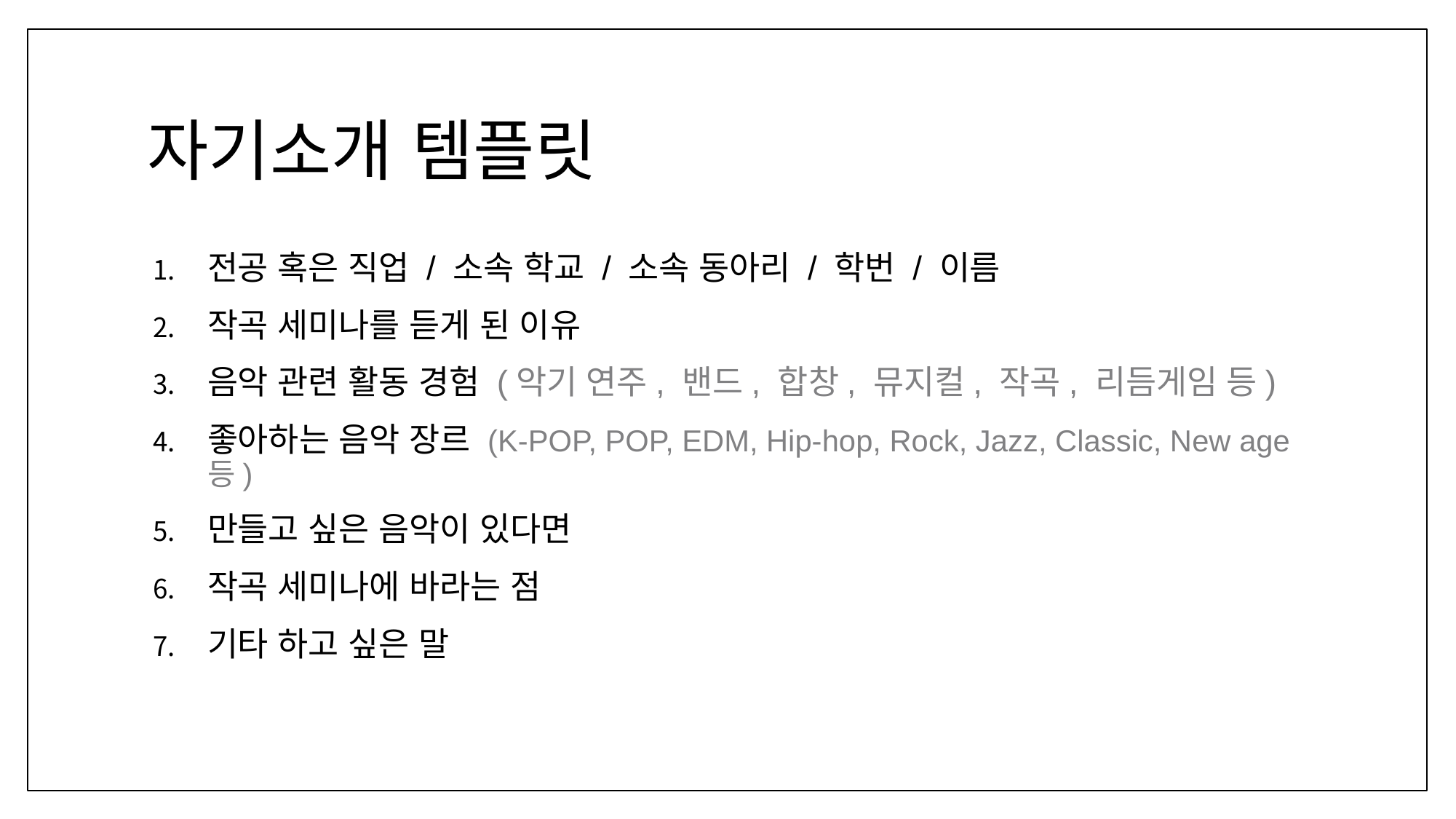

# 자기소개 템플릿
전공 혹은 직업 / 소속 학교 / 소속 동아리 / 학번 / 이름
작곡 세미나를 듣게 된 이유
음악 관련 활동 경험 (악기 연주, 밴드, 합창, 뮤지컬, 작곡, 리듬게임 등)
좋아하는 음악 장르 (K-POP, POP, EDM, Hip-hop, Rock, Jazz, Classic, New age 등)
만들고 싶은 음악이 있다면
작곡 세미나에 바라는 점
기타 하고 싶은 말